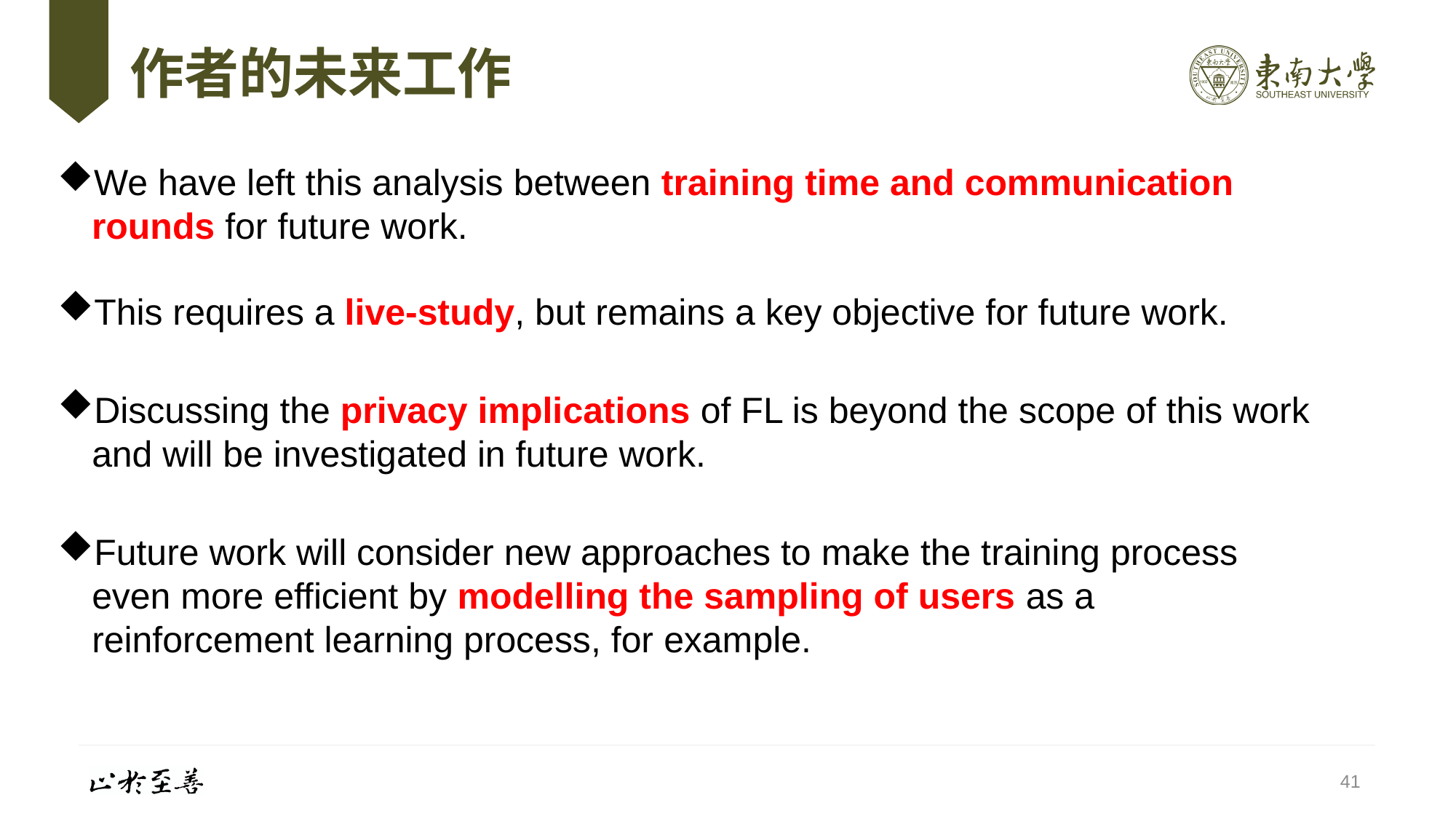

# 作者的未来工作
We have left this analysis between training time and communication rounds for future work.
This requires a live-study, but remains a key objective for future work.
Discussing the privacy implications of FL is beyond the scope of this work and will be investigated in future work.
Future work will consider new approaches to make the training process even more efficient by modelling the sampling of users as a reinforcement learning process, for example.
41